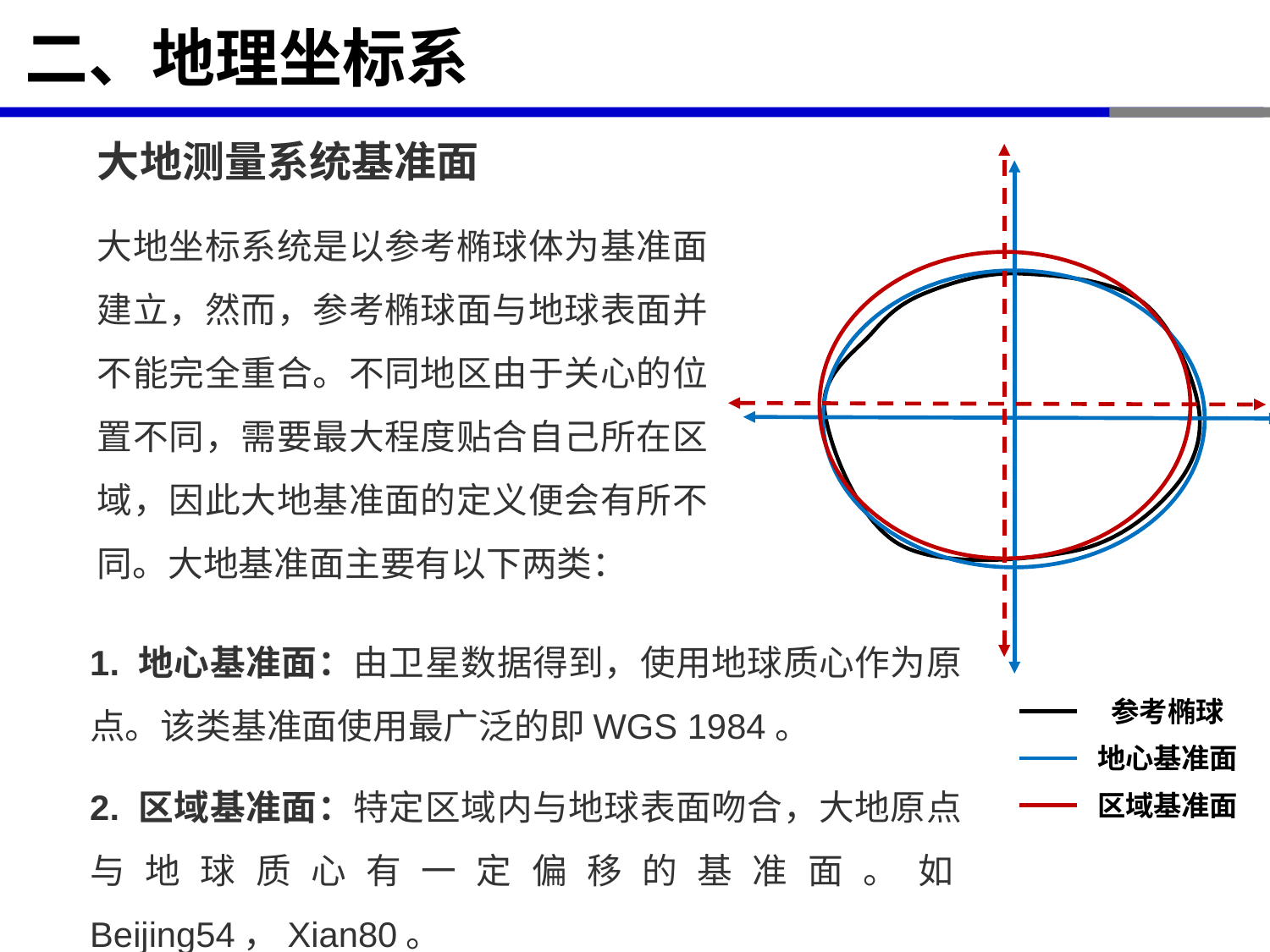

# 二、地理坐标系
大地测量系统基准面
大地坐标系统是以参考椭球体为基准面建立，然而，参考椭球面与地球表面并不能完全重合。不同地区由于关心的位置不同，需要最大程度贴合自己所在区域，因此大地基准面的定义便会有所不同。大地基准面主要有以下两类：

1. 地心基准面：由卫星数据得到，使用地球质心作为原点。该类基准面使用最广泛的即WGS 1984。
2. 区域基准面：特定区域内与地球表面吻合，大地原点与地球质心有一定偏移的基准面。如Beijing54，Xian80。
参考椭球
地心基准面
区域基准面